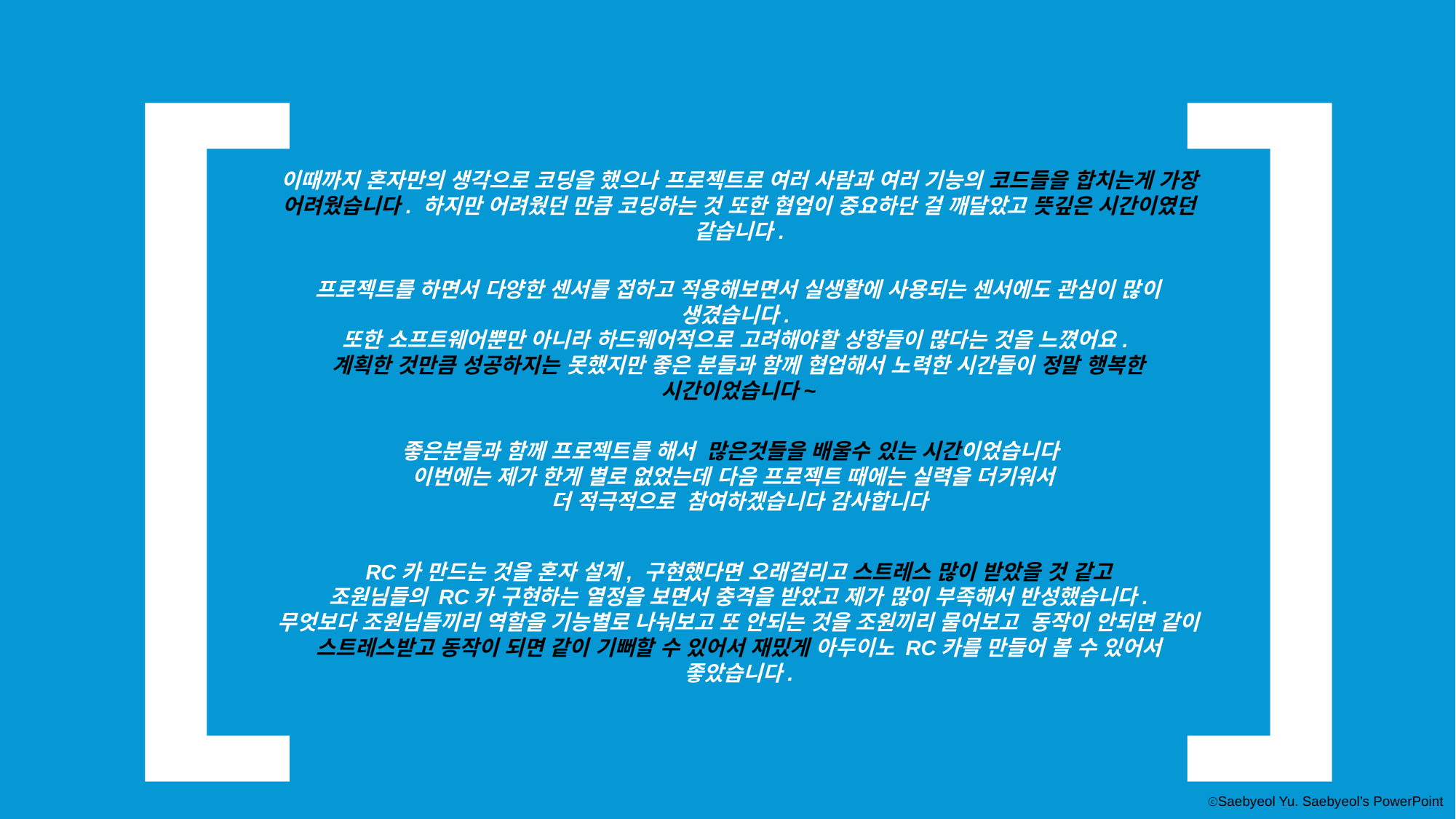

[
]
이때까지 혼자만의 생각으로 코딩을 했으나 프로젝트로 여러 사람과 여러 기능의 코드들을 합치는게 가장 어려웠습니다. 하지만 어려웠던 만큼 코딩하는 것 또한 협업이 중요하단 걸 깨달았고 뜻깊은 시간이였던 같습니다.
프로젝트를 하면서 다양한 센서를 접하고 적용해보면서 실생활에 사용되는 센서에도 관심이 많이 생겼습니다.
또한 소프트웨어뿐만 아니라 하드웨어적으로 고려해야할 상항들이 많다는 것을 느꼈어요.
계획한 것만큼 성공하지는 못했지만 좋은 분들과 함께 협업해서 노력한 시간들이 정말 행복한 시간이었습니다~

좋은분들과 함께 프로젝트를 해서  많은것들을 배울수 있는 시간이었습니다
이번에는 제가 한게 별로 없었는데 다음 프로젝트 때에는 실력을 더키워서
더 적극적으로  참여하겠습니다 감사합니다
RC카 만드는 것을 혼자 설계, 구현했다면 오래걸리고 스트레스 많이 받았을 것 같고
조원님들의 RC카 구현하는 열정을 보면서 충격을 받았고 제가 많이 부족해서 반성했습니다.
무엇보다 조원님들끼리 역할을 기능별로 나눠보고 또 안되는 것을 조원끼리 물어보고  동작이 안되면 같이 스트레스받고 동작이 되면 같이 기뻐할 수 있어서 재밌게 아두이노 RC카를 만들어 볼 수 있어서 좋았습니다.